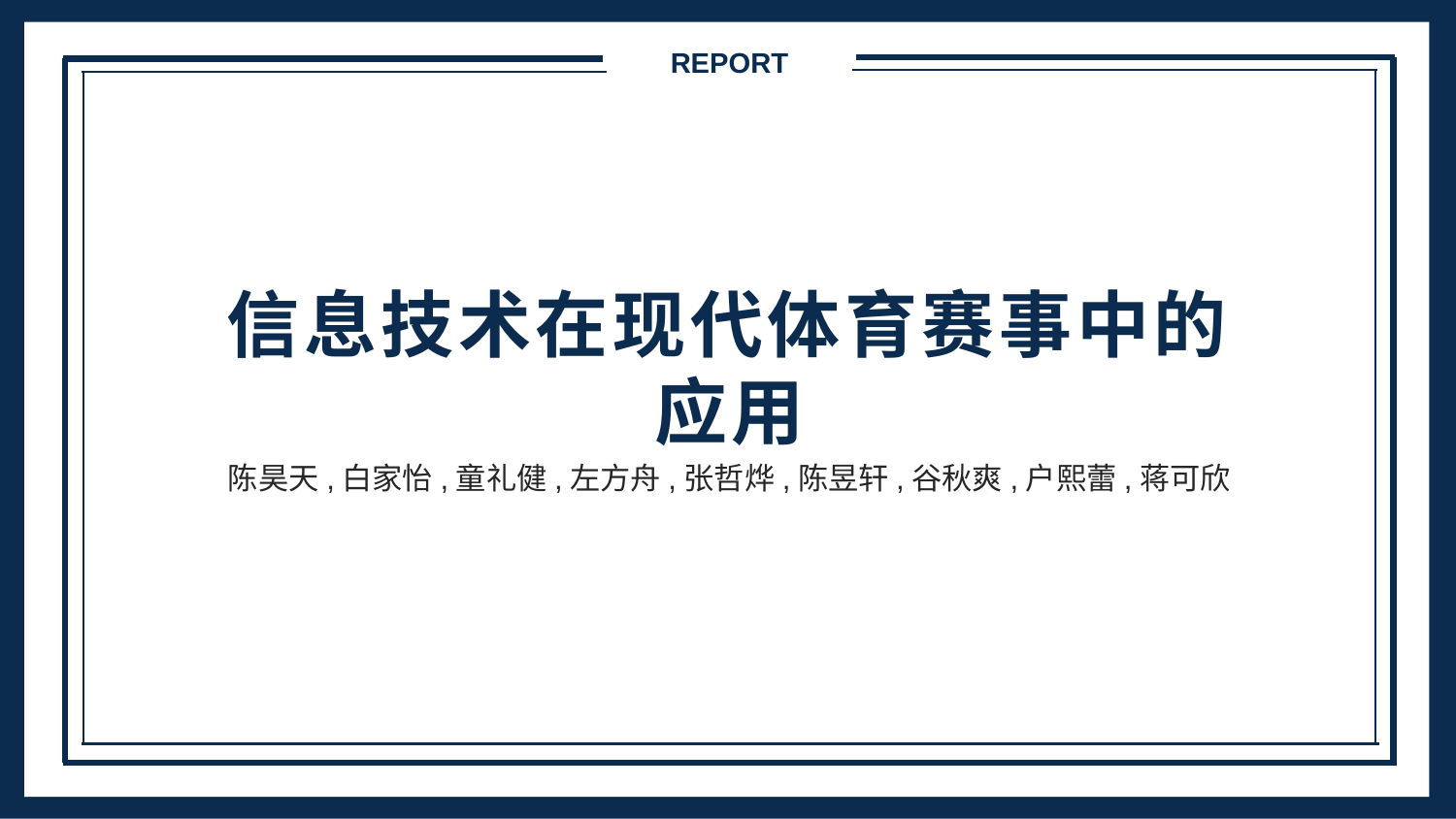

REPORT
信息技术在现代体育赛事中的应用
陈昊天,白家怡,童礼健,左方舟,张哲烨,陈昱轩,谷秋爽,户熙蕾,蒋可欣